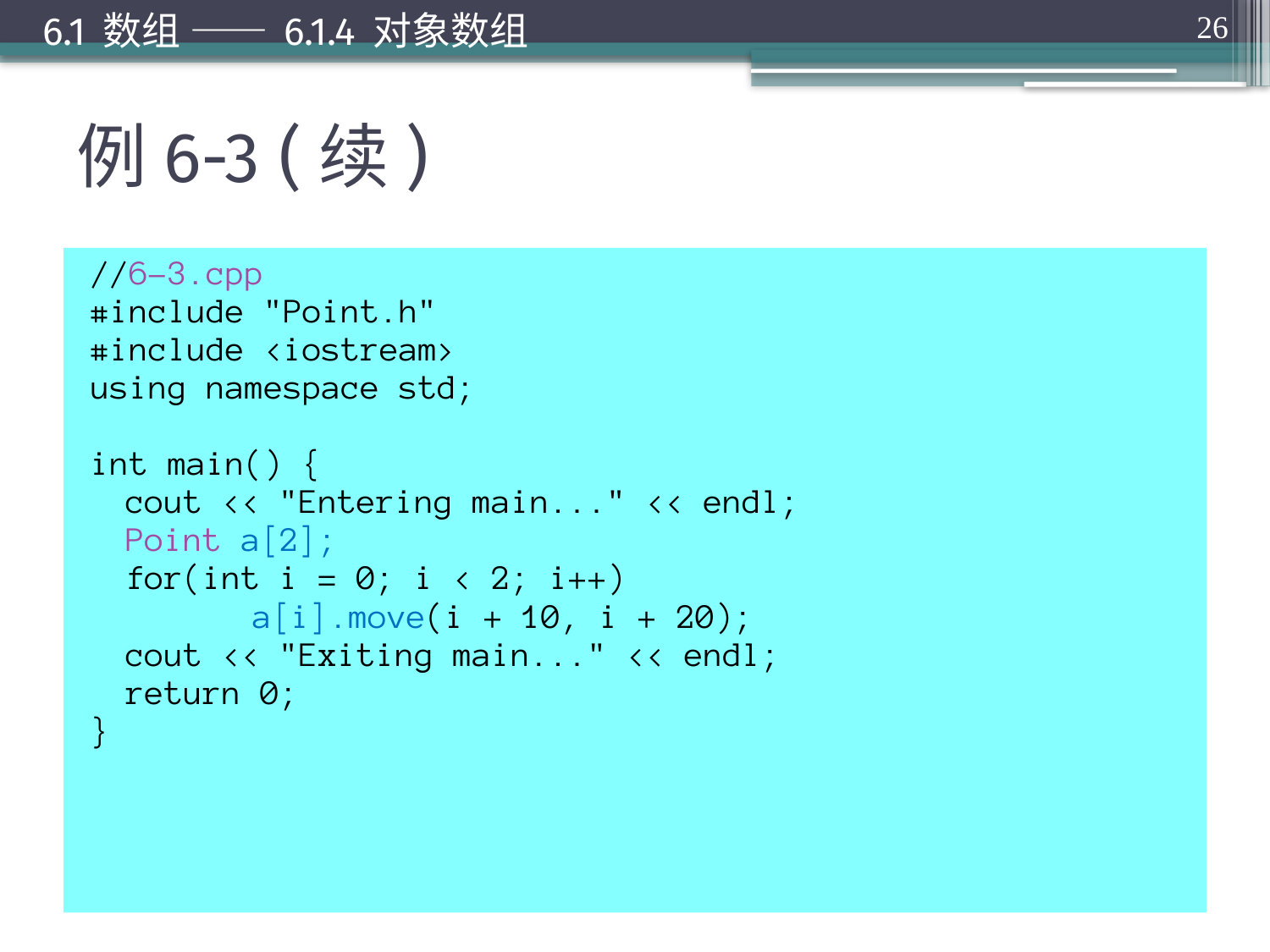

6.1 数组 —— 6.1.4 对象数组
26
# 例6-3 (续)
//6-3.cpp
#include "Point.h"
#include <iostream>
using namespace std;

int main() {
	cout << "Entering main..." << endl;
	Point a[2];
	for(int i = 0; i < 2; i++)
		a[i].move(i + 10, i + 20);
	cout << "Exiting main..." << endl;
	return 0;
}